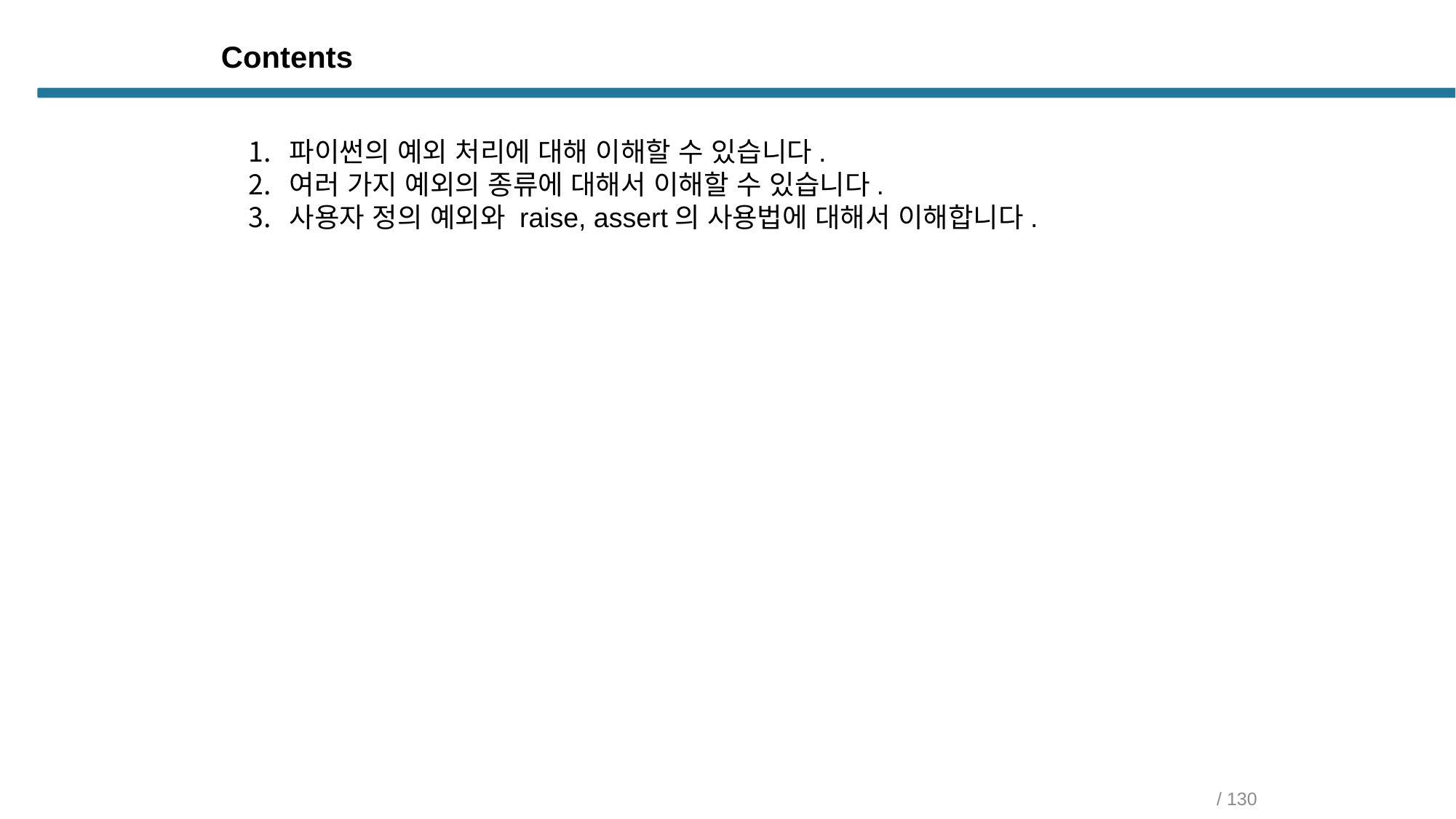

Contents
파이썬의 예외 처리에 대해 이해할 수 있습니다.
여러 가지 예외의 종류에 대해서 이해할 수 있습니다.
사용자 정의 예외와 raise, assert의 사용법에 대해서 이해합니다.
/ 130